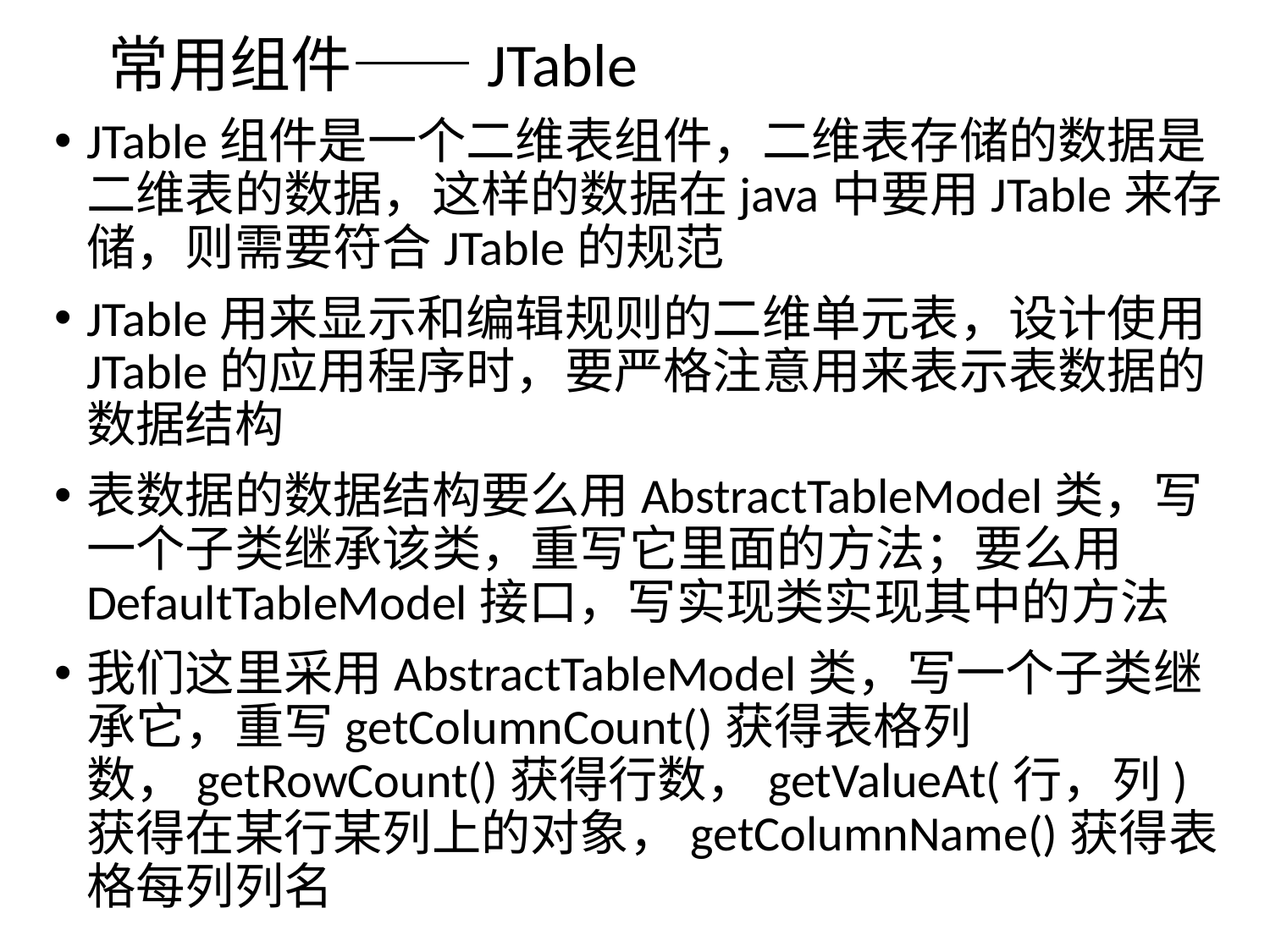

# 常用组件——JTable
JTable组件是一个二维表组件，二维表存储的数据是二维表的数据，这样的数据在java中要用JTable来存储，则需要符合JTable的规范
JTable用来显示和编辑规则的二维单元表，设计使用JTable的应用程序时，要严格注意用来表示表数据的数据结构
表数据的数据结构要么用AbstractTableModel类，写一个子类继承该类，重写它里面的方法；要么用DefaultTableModel接口，写实现类实现其中的方法
我们这里采用AbstractTableModel类，写一个子类继承它，重写getColumnCount()获得表格列数，getRowCount()获得行数，getValueAt(行，列)获得在某行某列上的对象，getColumnName()获得表格每列列名